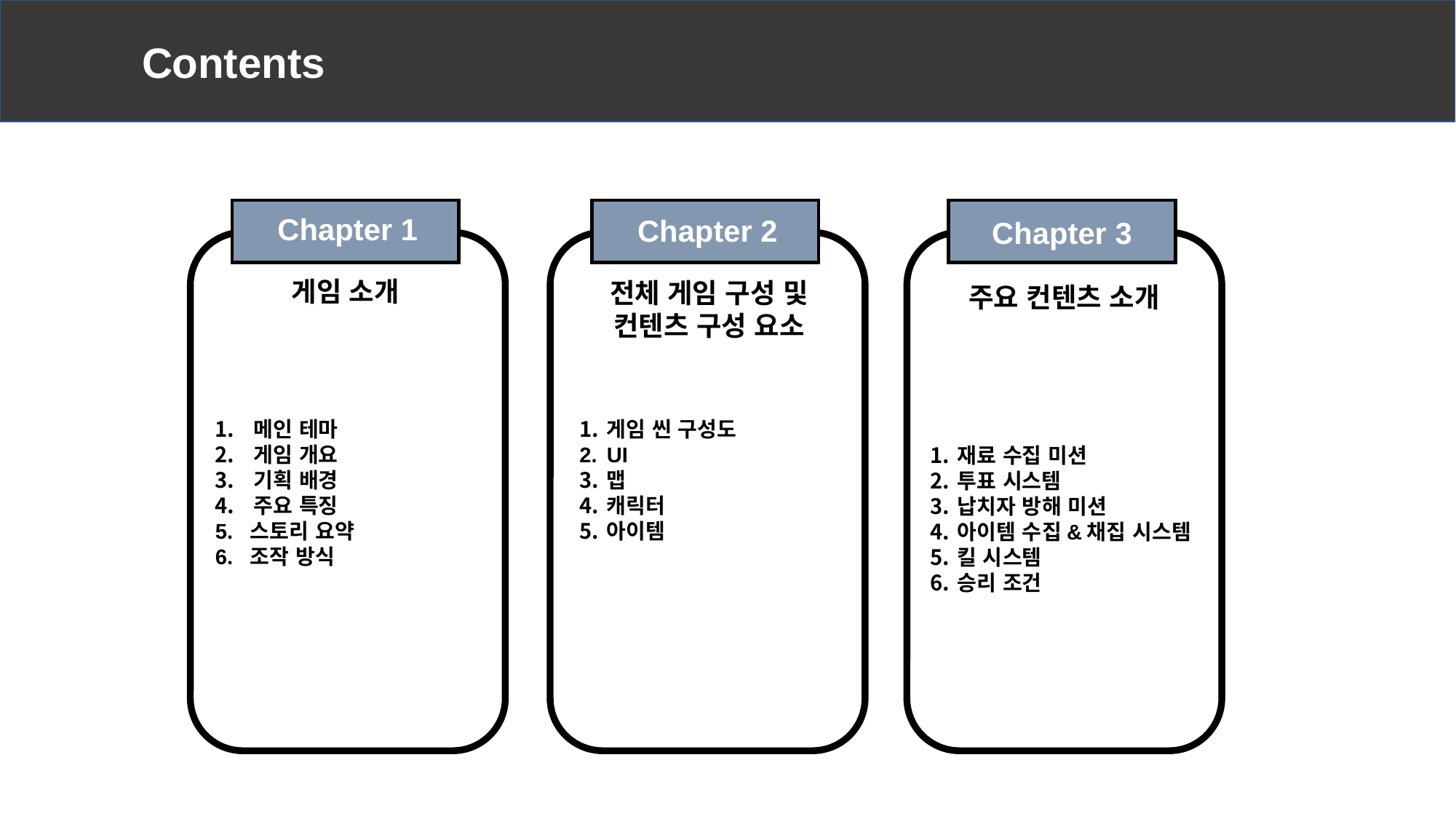

Contents

Chapter 1
ㅇ
Chapter 2
Chapter 3

게임 소개
전체 게임 구성 및
컨텐츠 구성 요소
주요 컨텐츠 소개
 메인 테마
 게임 개요
 기획 배경
 주요 특징
5.  스토리 요약
6.  조작 방식
게임 씬 구성도
UI
맵
캐릭터
아이템
재료 수집 미션
투표 시스템
납치자 방해 미션
아이템 수집&채집 시스템
킬 시스템
승리 조건